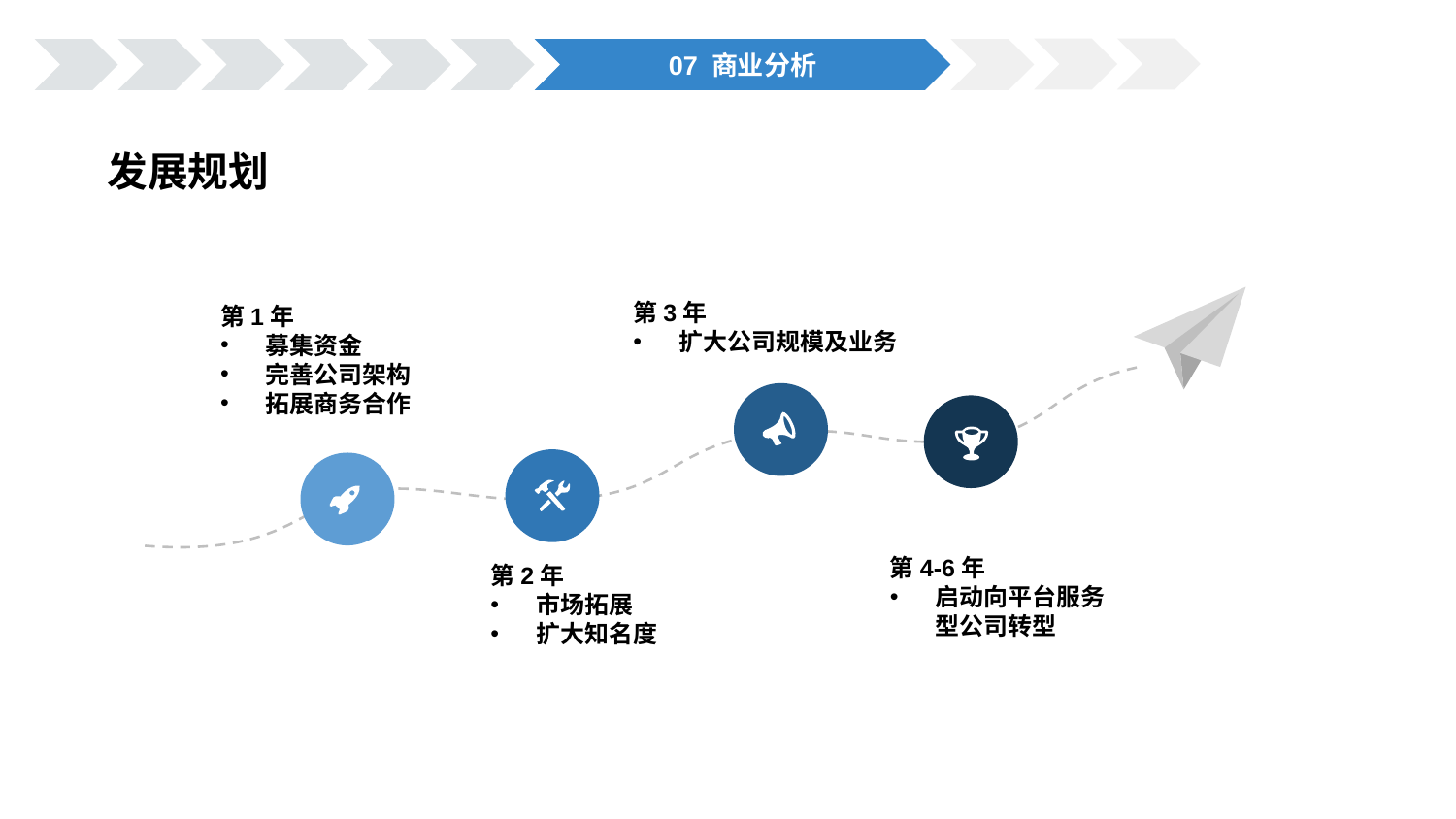

07 商业分析

发展规划
第3年
扩大公司规模及业务
第1年
募集资金
完善公司架构
拓展商务合作

第4-6年
启动向平台服务型公司转型
第2年
市场拓展
扩大知名度